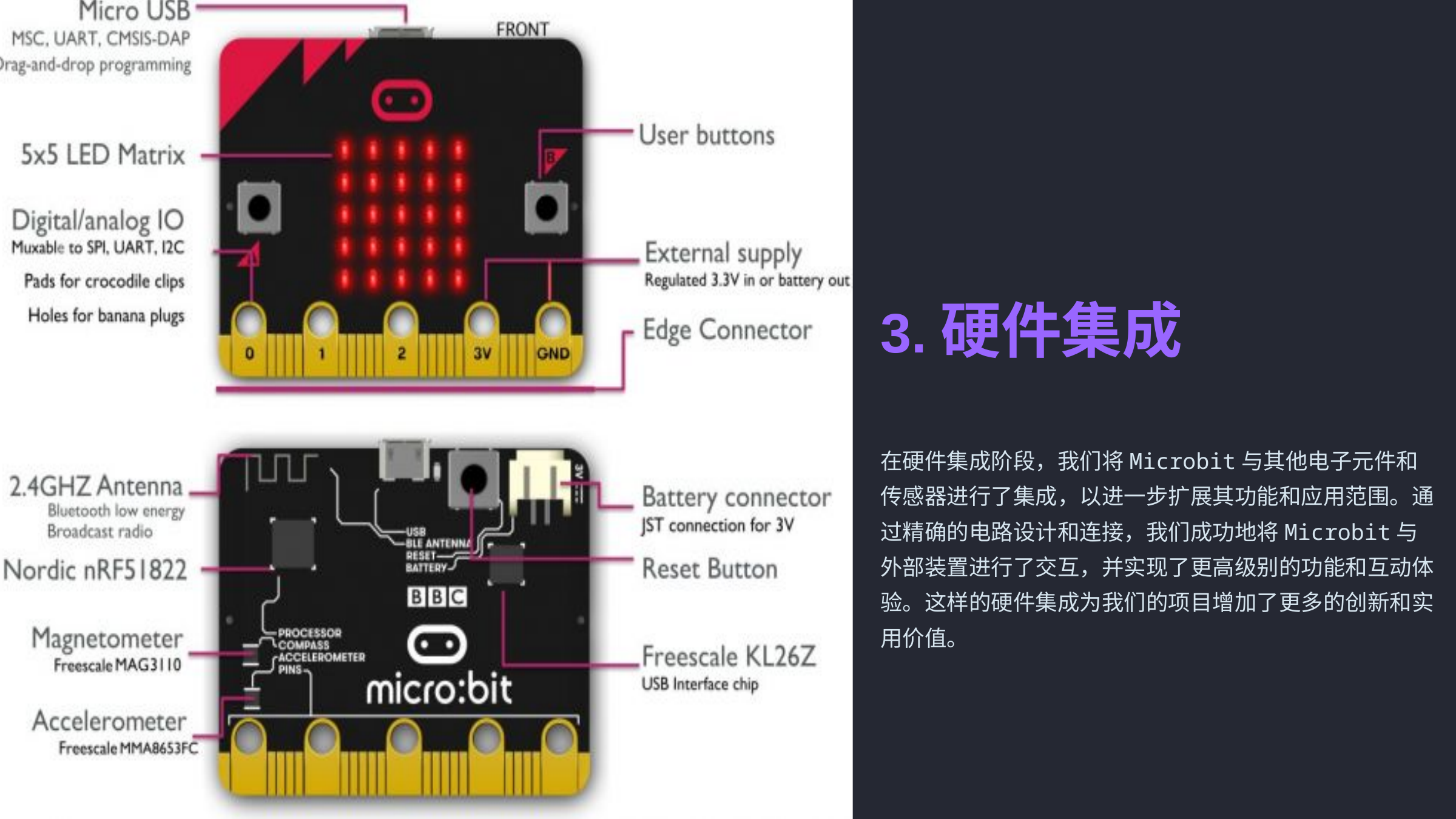

3.硬件集成
在硬件集成阶段，我们将Microbit与其他电子元件和传感器进行了集成，以进一步扩展其功能和应用范围。通过精确的电路设计和连接，我们成功地将Microbit与外部装置进行了交互，并实现了更高级别的功能和互动体验。这样的硬件集成为我们的项目增加了更多的创新和实用价值。